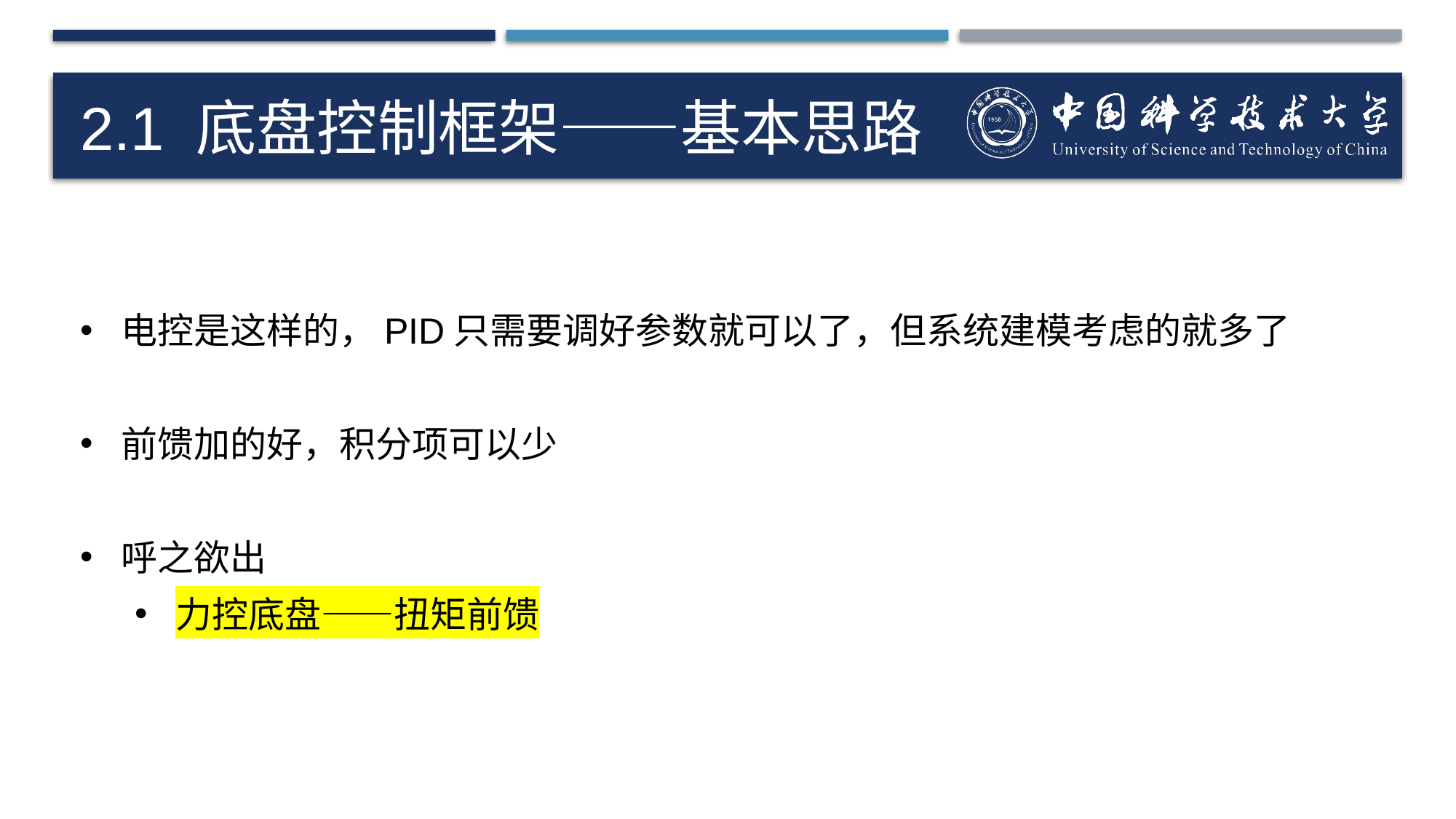

# 2.1 底盘控制框架——基本思路
电控是这样的，PID只需要调好参数就可以了，但系统建模考虑的就多了

前馈加的好，积分项可以少

呼之欲出
力控底盘——扭矩前馈